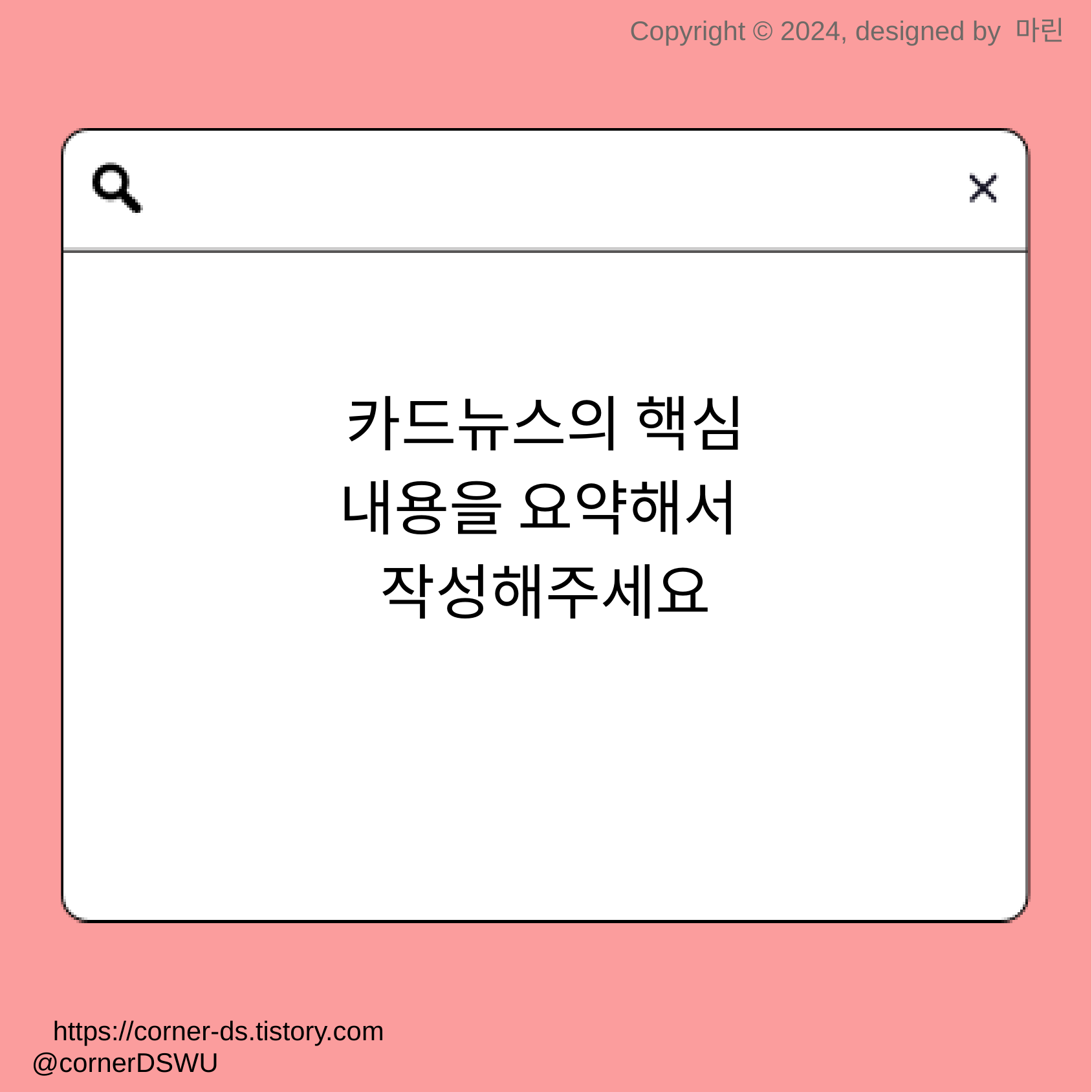

Copyright © 2024, designed by 마린

카드뉴스의 핵심
내용을 요약해서
작성해주세요

https://corner-ds.tistory.com
@cornerDSWU